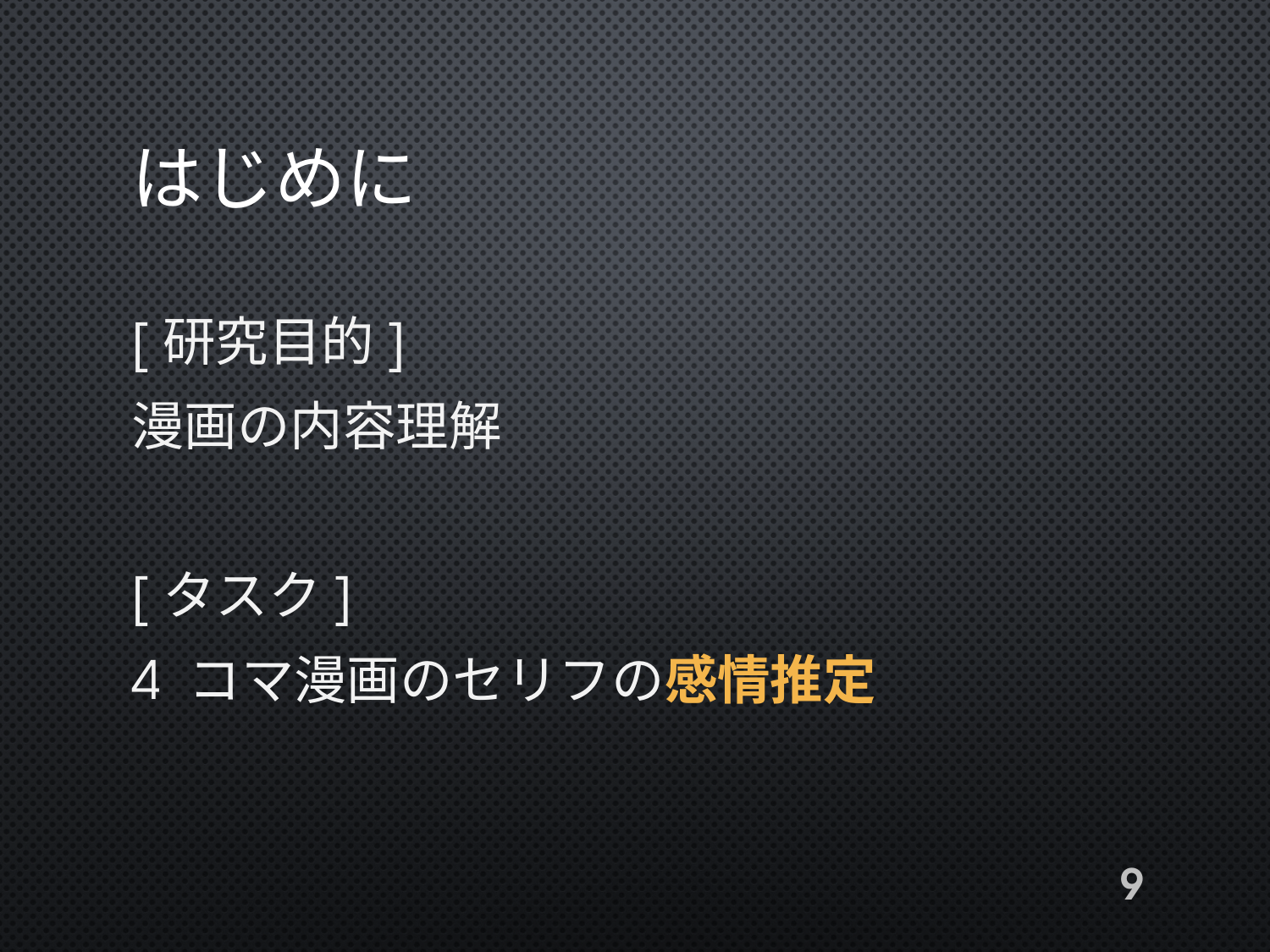

# はじめに
[研究目的]
漫画の内容理解

[タスク]
4 コマ漫画のセリフの感情推定
9